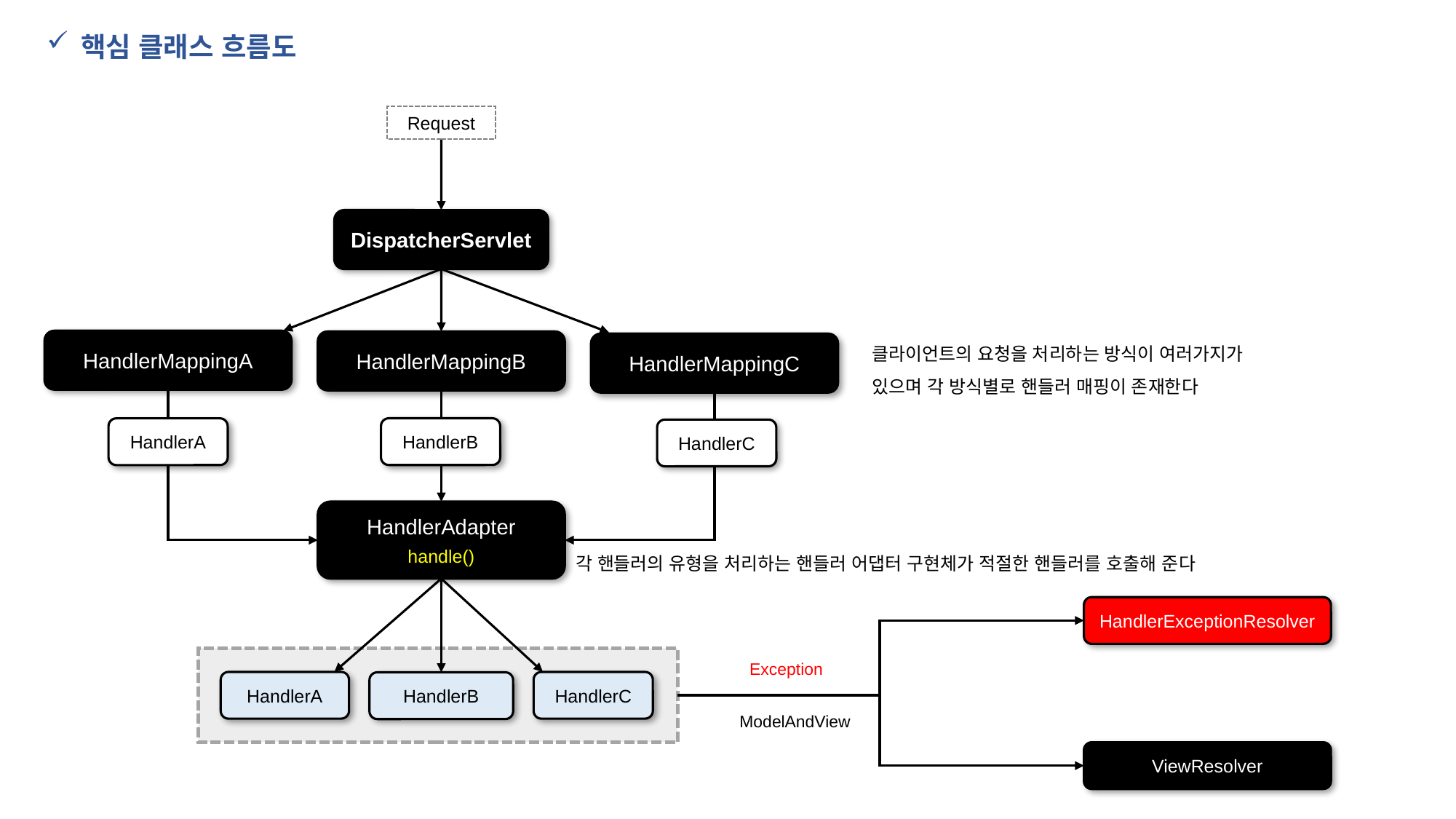

핵심 클래스 흐름도
Request
DispatcherServlet
클라이언트의 요청을 처리하는 방식이 여러가지가 있으며 각 방식별로 핸들러 매핑이 존재한다
HandlerMappingA
HandlerMappingB
HandlerMappingC
HandlerB
HandlerA
HandlerC
HandlerAdapter
handle()
각 핸들러의 유형을 처리하는 핸들러 어댑터 구현체가 적절한 핸들러를 호출해 준다
HandlerExceptionResolver

Exception
HandlerC
HandlerA
HandlerB
ModelAndView
ViewResolver